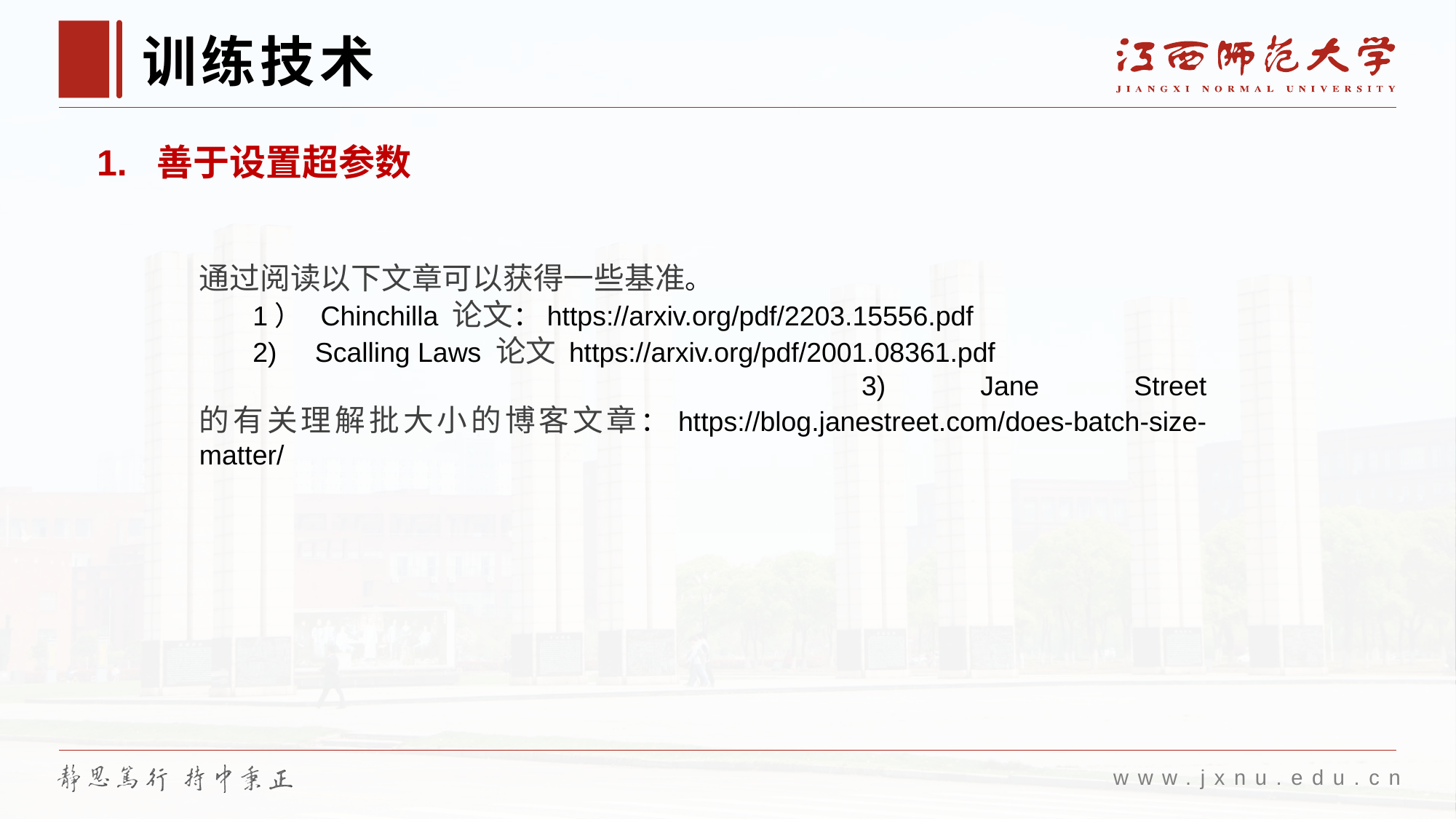

# 训练技术
 1.  善于设置超参数

通过阅读以下文章可以获得一些基准。
       1）  Chinchilla 论文：https://arxiv.org/pdf/2203.15556.pdf
       2)     Scalling Laws 论文 https://arxiv.org/pdf/2001.08361.pdf
       3) Jane Street 的有关理解批大小的博客文章：https://blog.janestreet.com/does-batch-size-matter/